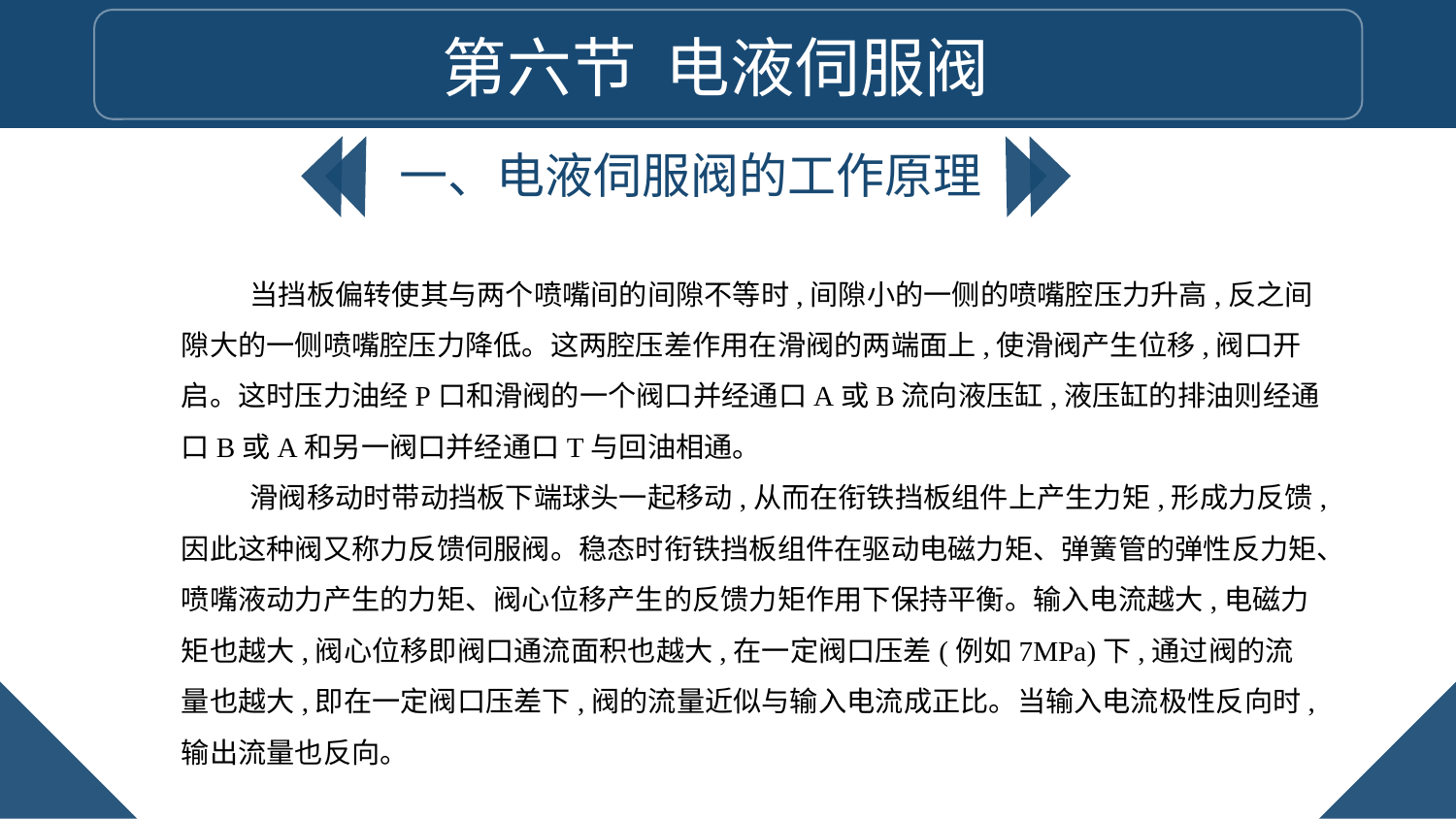

第六节  电液伺服阀
一、电液伺服阀的工作原理

当挡板偏转使其与两个喷嘴间的间隙不等时,间隙小的一侧的喷嘴腔压力升高,反之间隙大的一侧喷嘴腔压力降低。这两腔压差作用在滑阀的两端面上,使滑阀产生位移,阀口开启。这时压力油经P口和滑阀的一个阀口并经通口A或B流向液压缸,液压缸的排油则经通口B或A和另一阀口并经通口T与回油相通。
滑阀移动时带动挡板下端球头一起移动,从而在衔铁挡板组件上产生力矩,形成力反馈,因此这种阀又称力反馈伺服阀。稳态时衔铁挡板组件在驱动电磁力矩、弹簧管的弹性反力矩、喷嘴液动力产生的力矩、阀心位移产生的反馈力矩作用下保持平衡。输入电流越大,电磁力矩也越大,阀心位移即阀口通流面积也越大,在一定阀口压差(例如7MPa)下,通过阀的流量也越大,即在一定阀口压差下,阀的流量近似与输入电流成正比。当输入电流极性反向时,输出流量也反向。